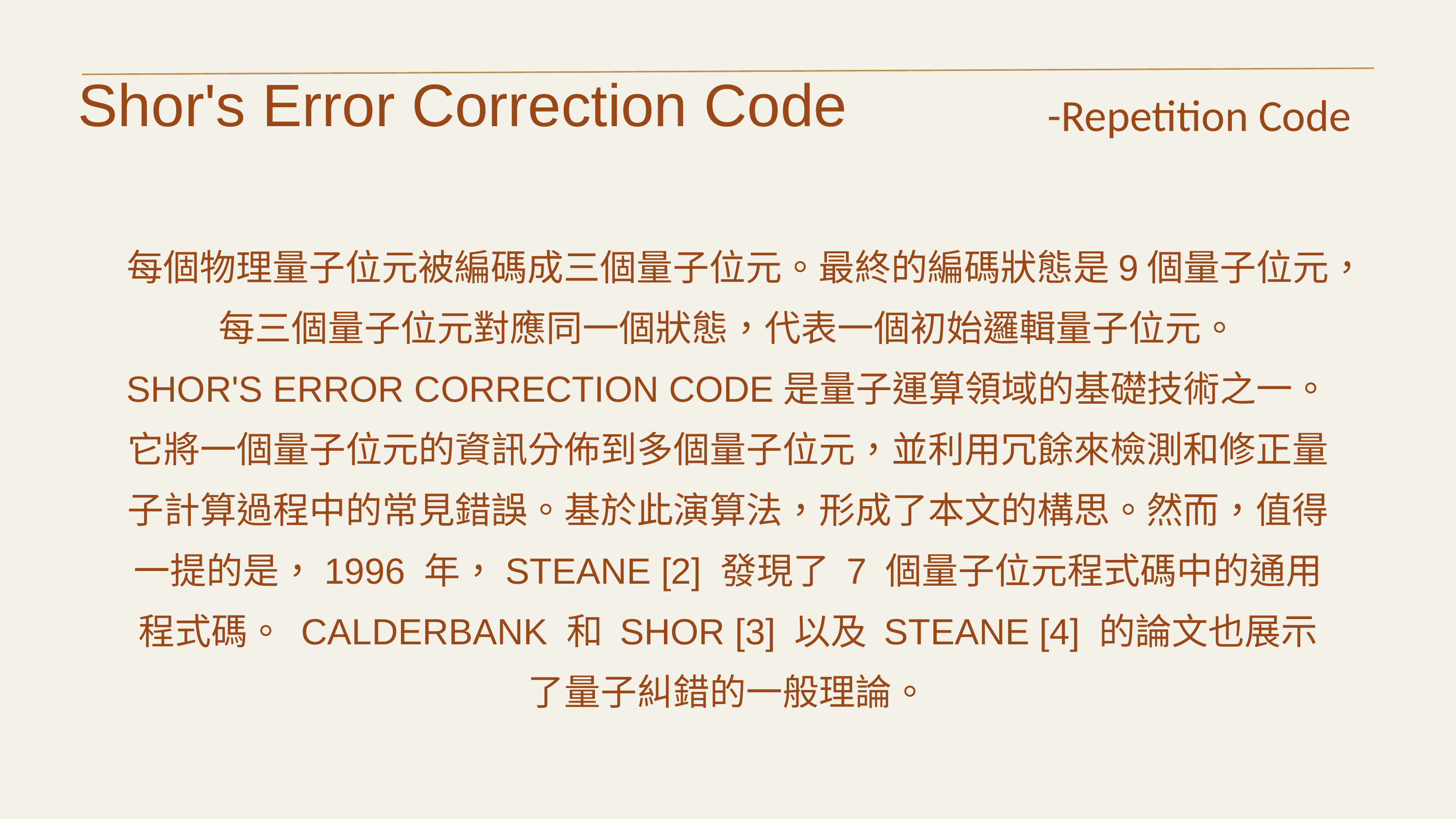

Shor's Error Correction Code
-Repetition Code
每個物理量子位元被編碼成三個量子位元。最終的編碼狀態是9個量子位元，每三個量子位元對應同一個狀態，代表一個初始邏輯量子位元。
Shor's Error Correction Code是量子運算領域的基礎技術之一。它將一個量子位元的資訊分佈到多個量子位元，並利用冗餘來檢測和修正量子計算過程中的常見錯誤。基於此演算法，形成了本文的構思。然而，值得一提的是，1996 年，Steane [2] 發現了 7 個量子位元程式碼中的通用程式碼。 Calderbank 和 Shor [3] 以及 Steane [4] 的論文也展示了量子糾錯的一般理論。